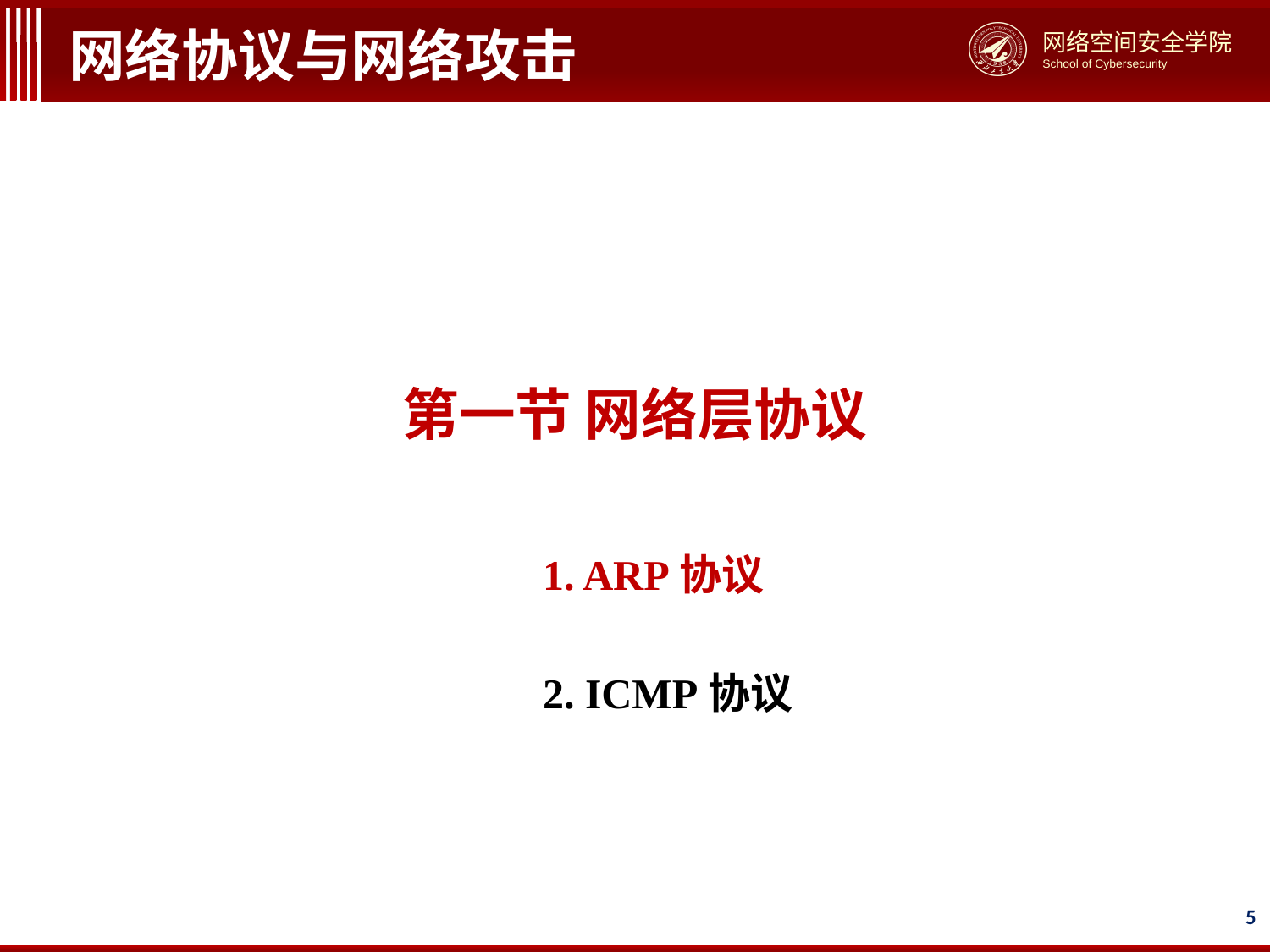

# 网络协议与网络攻击
第一节 网络层协议
1. ARP协议

2. ICMP协议